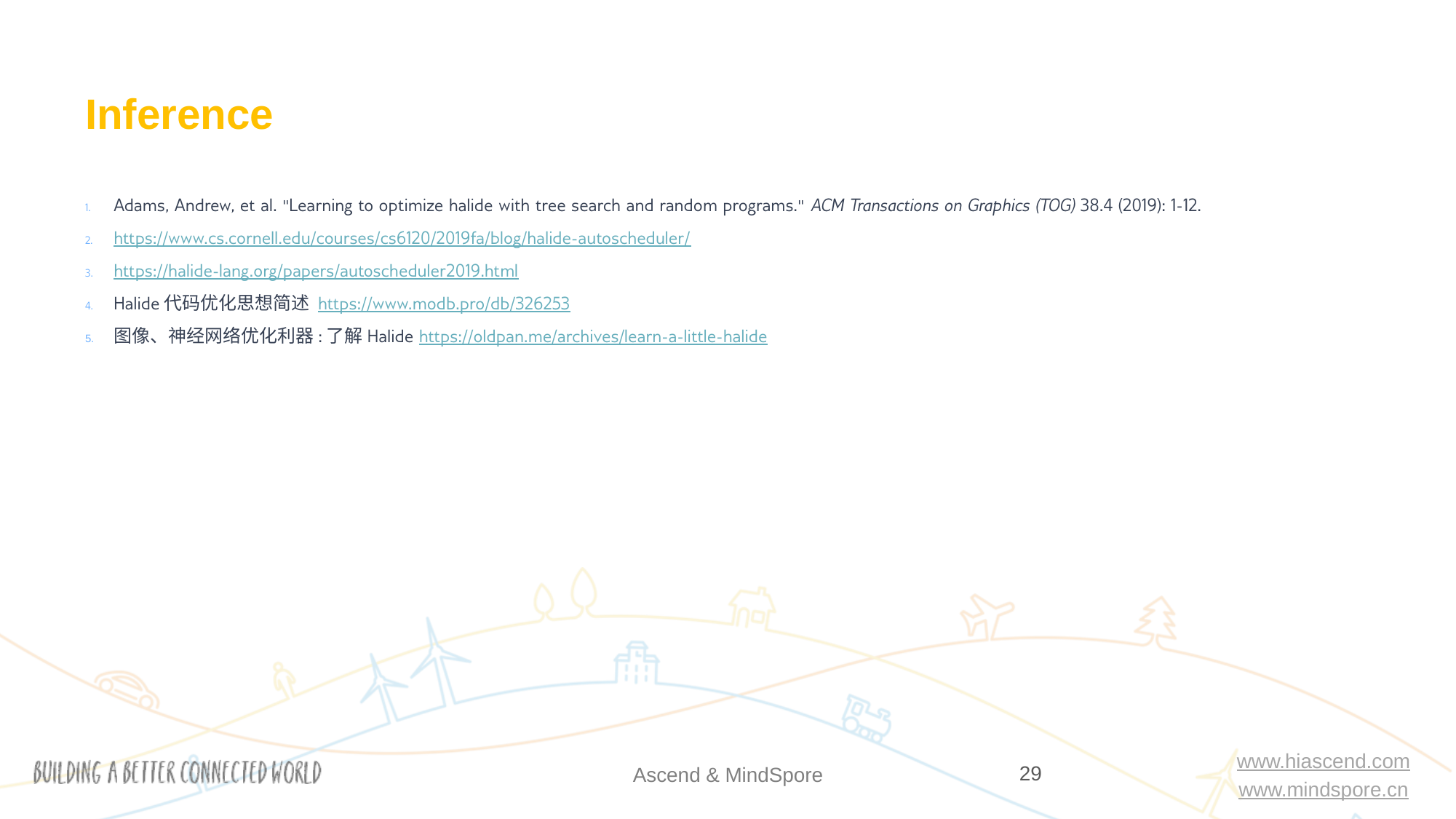

# Inference
Adams, Andrew, et al. "Learning to optimize halide with tree search and random programs." ACM Transactions on Graphics (TOG) 38.4 (2019): 1-12.
https://www.cs.cornell.edu/courses/cs6120/2019fa/blog/halide-autoscheduler/
https://halide-lang.org/papers/autoscheduler2019.html
Halide代码优化思想简述 https://www.modb.pro/db/326253
图像、神经网络优化利器:了解Halide https://oldpan.me/archives/learn-a-little-halide